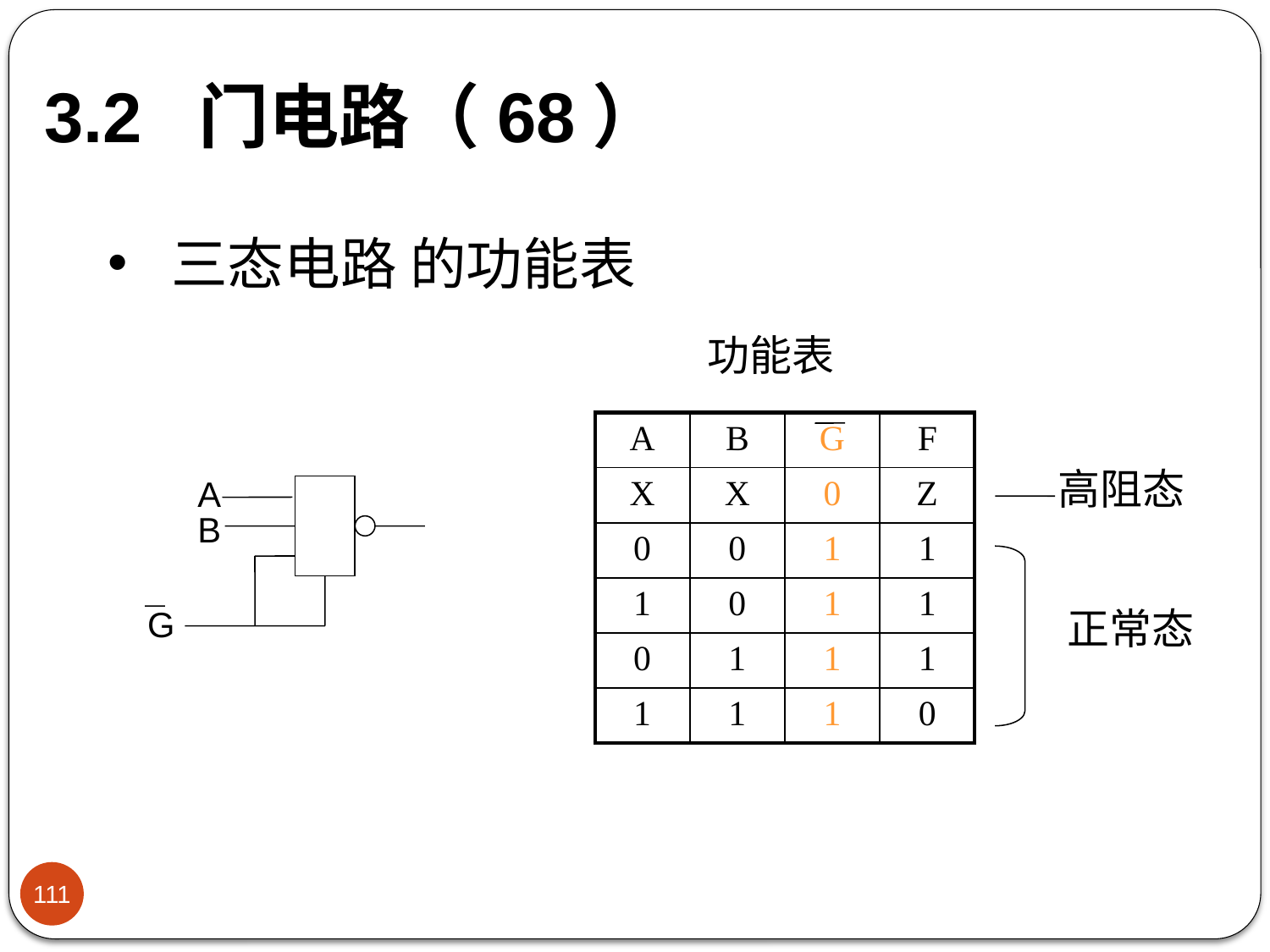

# 3.2  门电路（68）
三态电路 的功能表
功能表
| A | B | G | F |
| --- | --- | --- | --- |
| X | X | 0 | Z |
| 0 | 0 | 1 | 1 |
| 1 | 0 | 1 | 1 |
| 0 | 1 | 1 | 1 |
| 1 | 1 | 1 | 0 |

高阻态

A

B

G

正常态
111